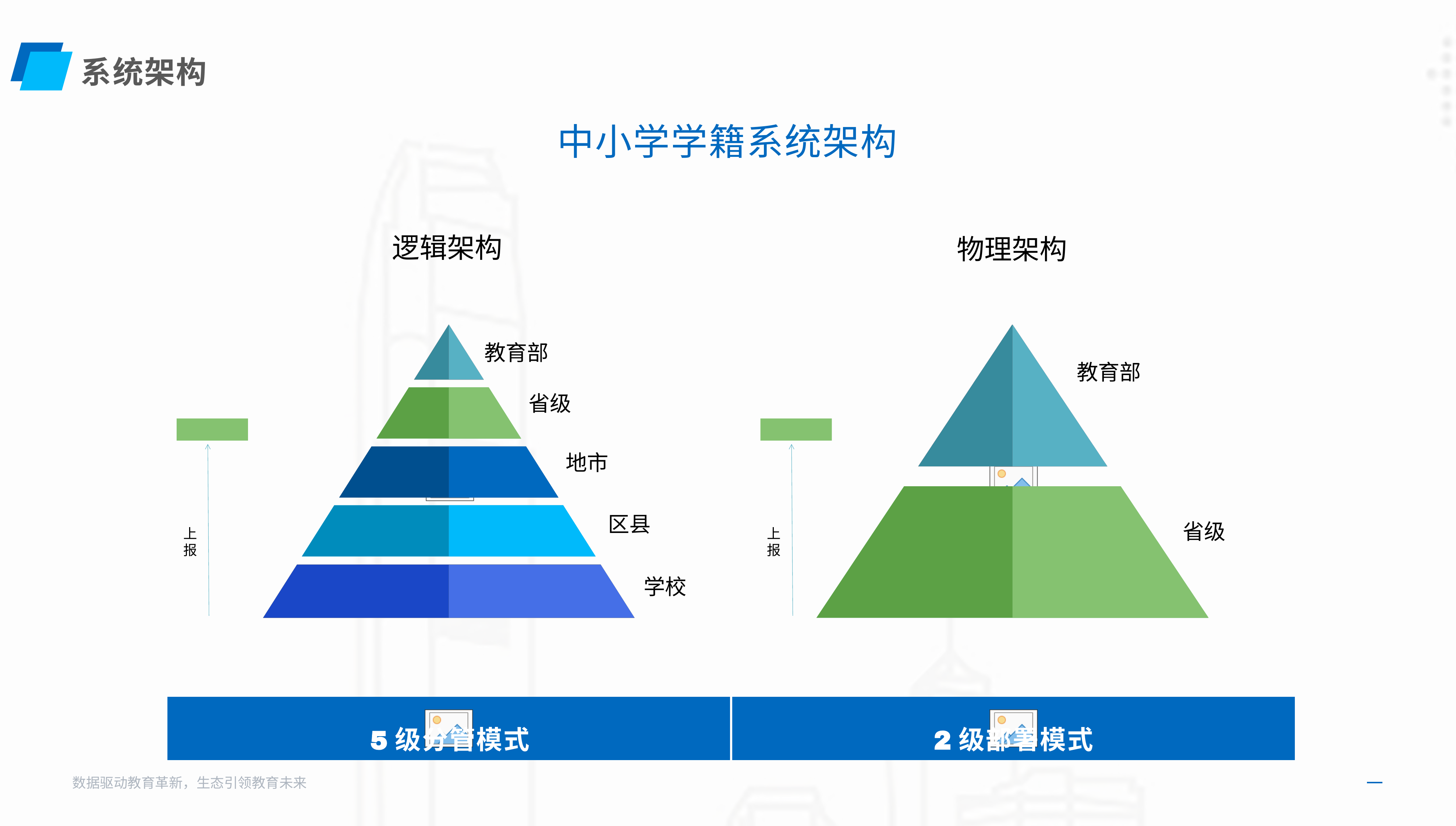

系统架构
中小学学籍系统架构

逻辑架构
物理架构

教育部
教育部
省级

地市
区县
省级
上报
上报
学校

5级分管模式
2级部署模式